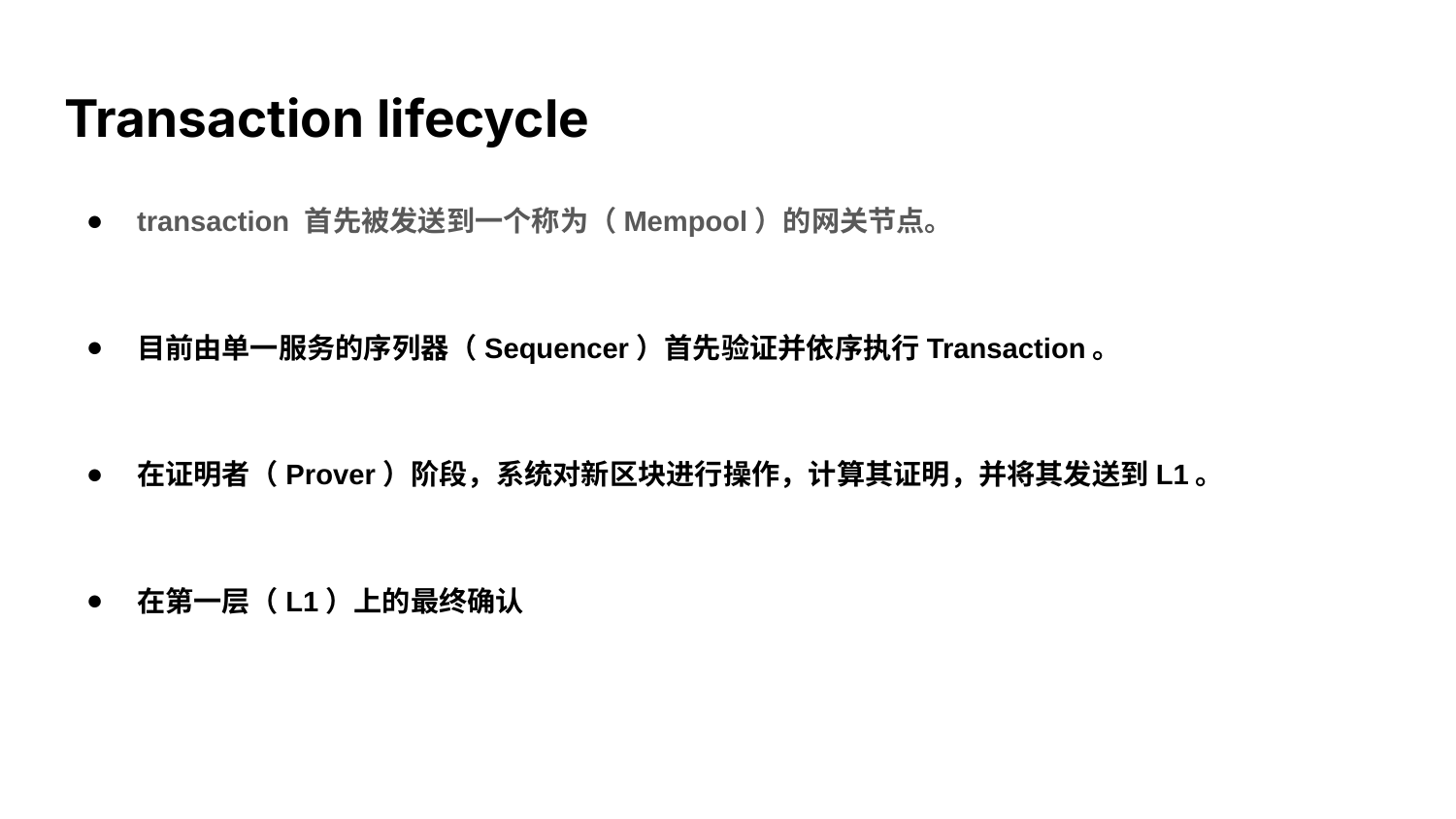

# Transaction lifecycle

transaction 首先被发送到一个称为（Mempool）的网关节点。

目前由单一服务的序列器（Sequencer）首先验证并依序执行Transaction。

在证明者（Prover）阶段，系统对新区块进行操作，计算其证明，并将其发送到L1。

在第一层（L1）上的最终确认